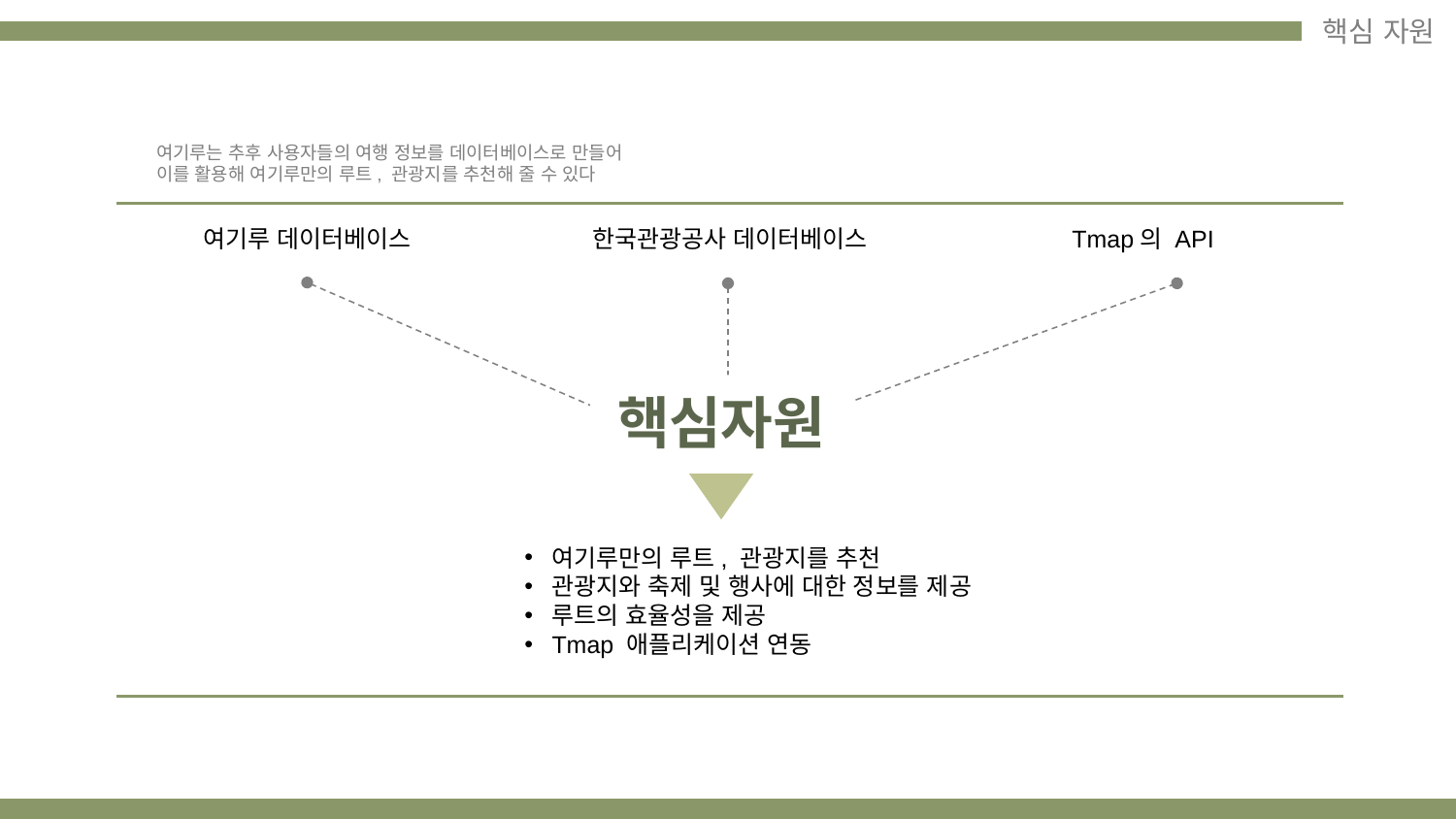

핵심 자원
여기루는 추후 사용자들의 여행 정보를 데이터베이스로 만들어
이를 활용해 여기루만의 루트, 관광지를 추천해 줄 수 있다
여기루 데이터베이스
Tmap의 API
한국관광공사 데이터베이스
핵심자원

여기루만의 루트, 관광지를 추천
관광지와 축제 및 행사에 대한 정보를 제공
루트의 효율성을 제공
Tmap 애플리케이션 연동